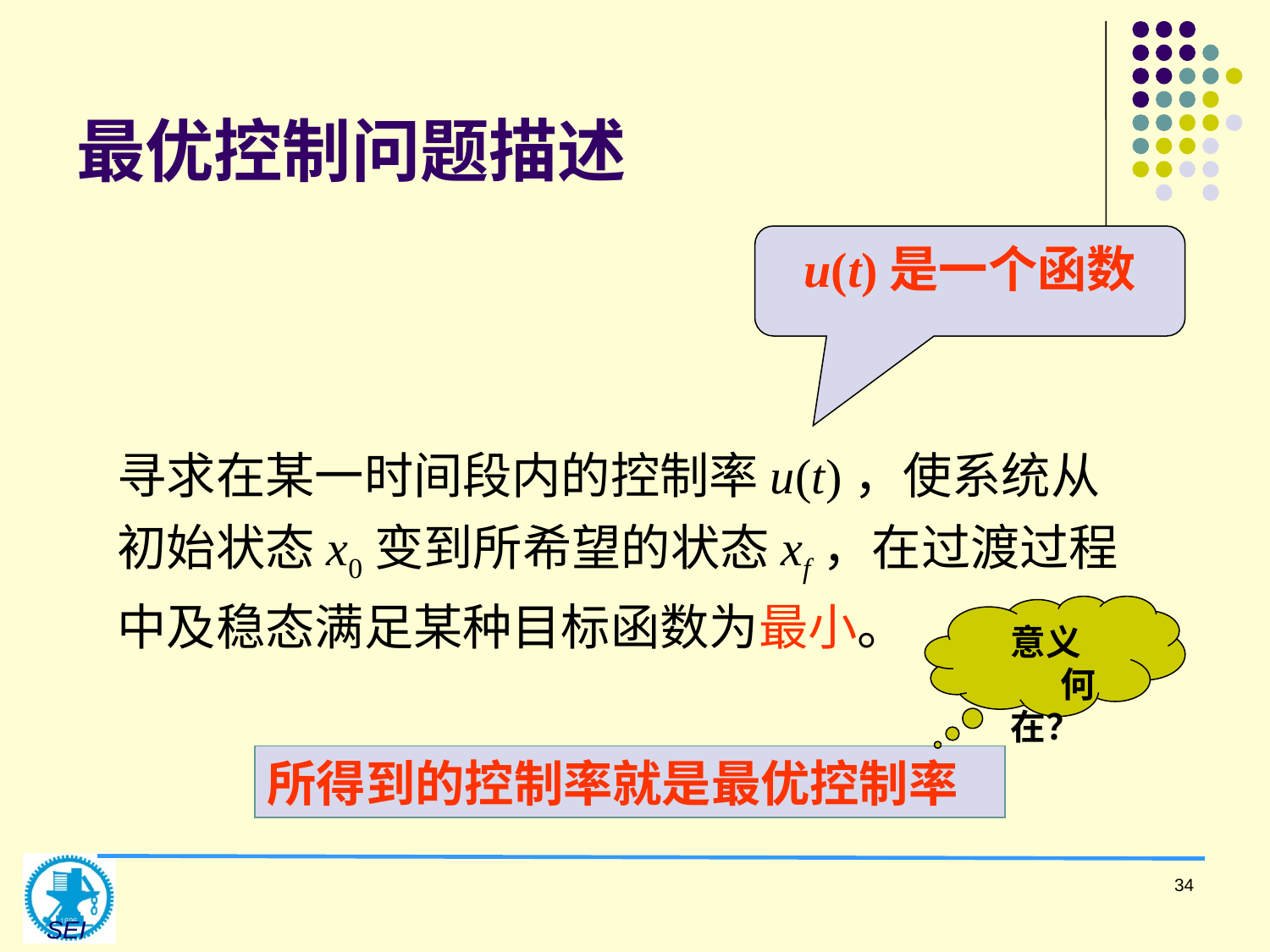

# 最优控制问题描述
u(t)是一个函数
寻求在某一时间段内的控制率u(t)，使系统从初始状态x0变到所希望的状态xf，在过渡过程中及稳态满足某种目标函数为最小。
意义
       何在？
所得到的控制率就是最优控制率
34